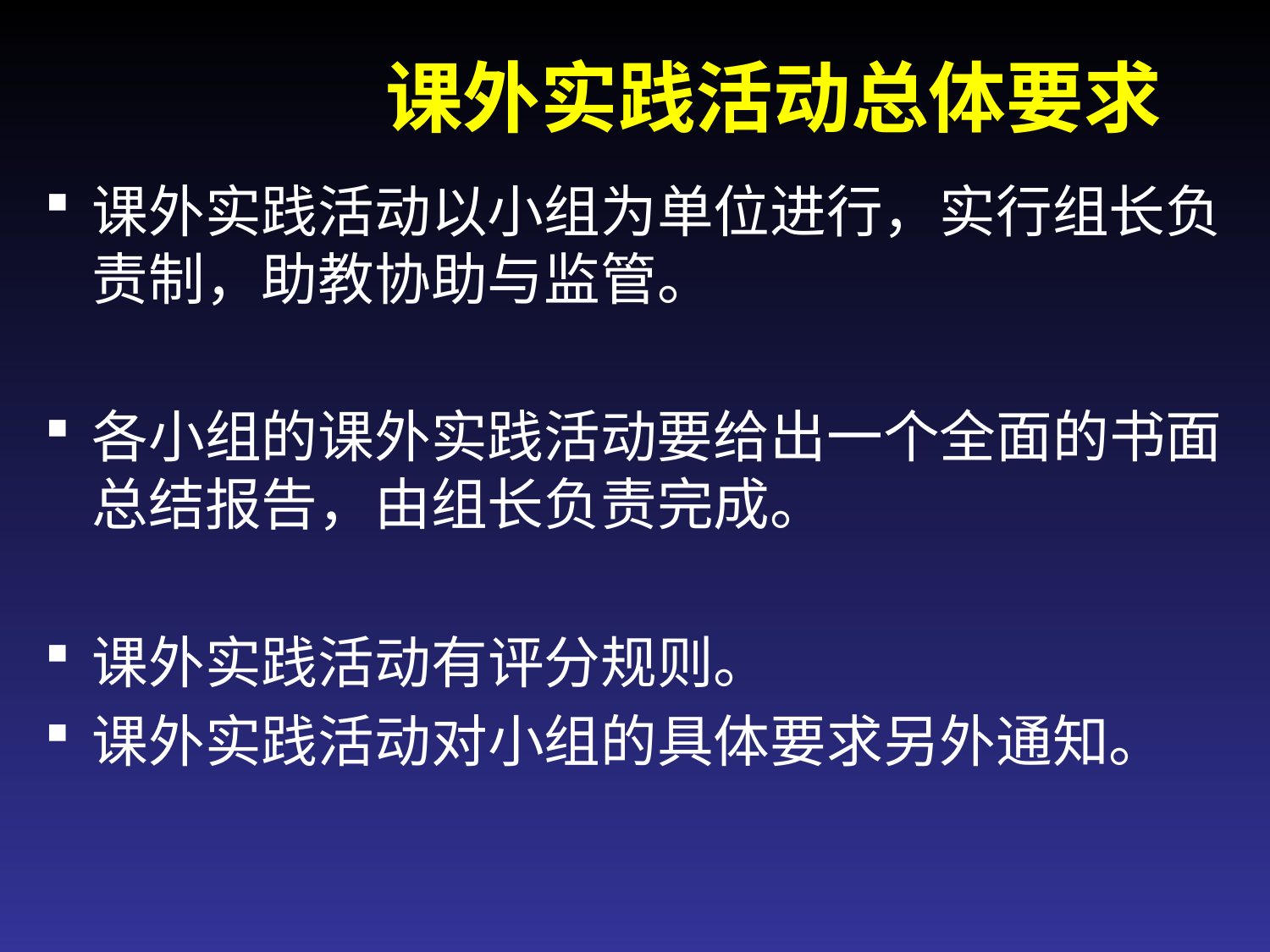

课外实践活动总体要求
课外实践活动以小组为单位进行，实行组长负责制，助教协助与监管。

各小组的课外实践活动要给出一个全面的书面总结报告，由组长负责完成。

课外实践活动有评分规则。
课外实践活动对小组的具体要求另外通知。